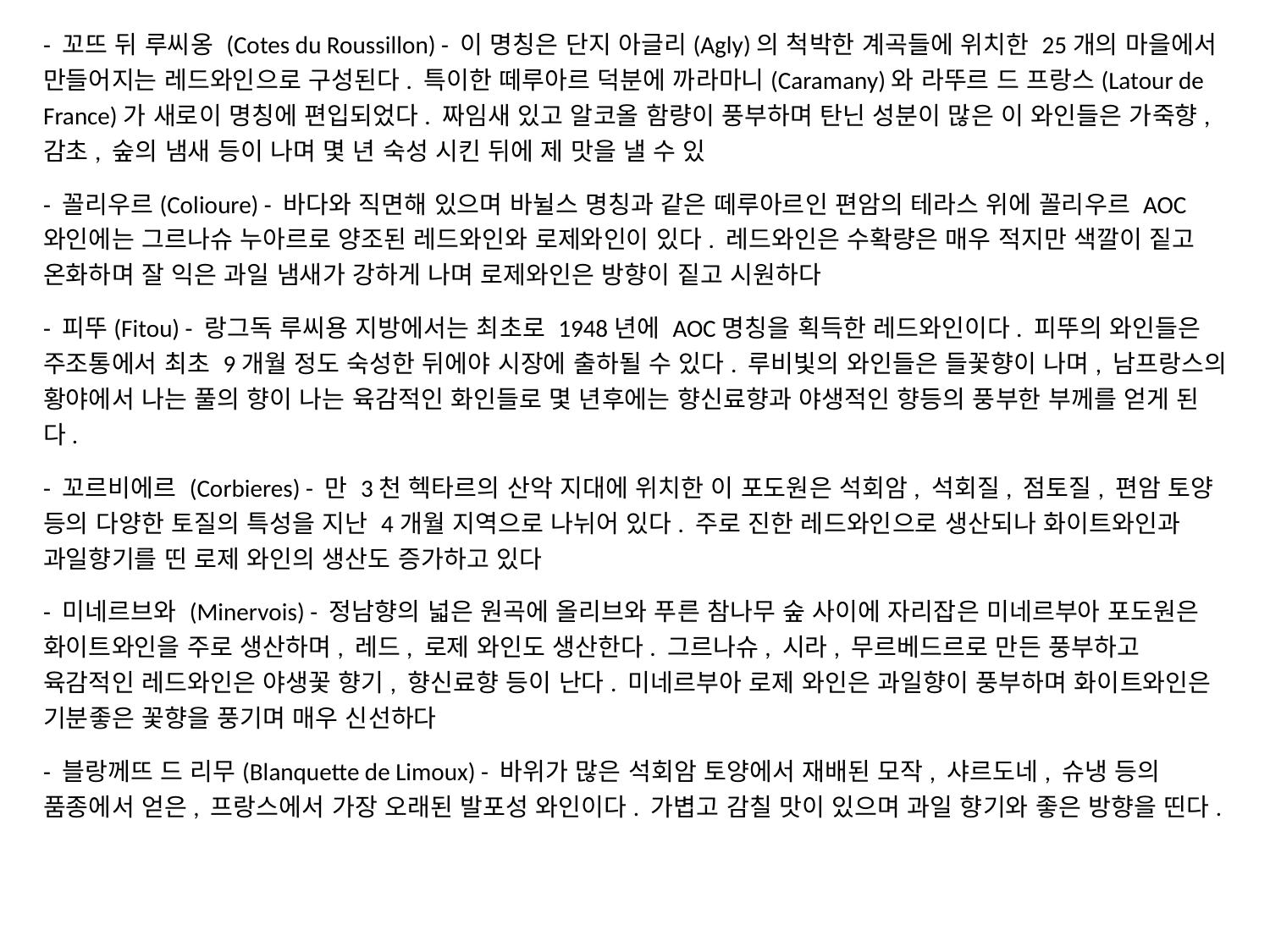

- 꼬뜨 뒤 루씨옹 (Cotes du Roussillon) - 이 명칭은 단지 아글리(Agly)의 척박한 계곡들에 위치한 25개의 마을에서 만들어지는 레드와인으로 구성된다. 특이한 떼루아르 덕분에 까라마니(Caramany)와 라뚜르 드 프랑스(Latour de France)가 새로이 명칭에 편입되었다. 짜임새 있고 알코올 함량이 풍부하며 탄닌 성분이 많은 이 와인들은 가죽향, 감초, 숲의 냄새 등이 나며 몇 년 숙성 시킨 뒤에 제 맛을 낼 수 있
- 꼴리우르(Colioure) - 바다와 직면해 있으며 바뉠스 명칭과 같은 떼루아르인 편암의 테라스 위에 꼴리우르 AOC 와인에는 그르나슈 누아르로 양조된 레드와인와 로제와인이 있다. 레드와인은 수확량은 매우 적지만 색깔이 짙고 온화하며 잘 익은 과일 냄새가 강하게 나며 로제와인은 방향이 짙고 시원하다
- 피뚜(Fitou) - 랑그독 루씨용 지방에서는 최초로 1948년에 AOC명칭을 획득한 레드와인이다. 피뚜의 와인들은 주조통에서 최초 9개월 정도 숙성한 뒤에야 시장에 출하될 수 있다. 루비빛의 와인들은 들꽃향이 나며, 남프랑스의 황야에서 나는 풀의 향이 나는 육감적인 화인들로 몇 년후에는 향신료향과 야생적인 향등의 풍부한 부께를 얻게 된다.
- 꼬르비에르 (Corbieres) - 만 3천 헥타르의 산악 지대에 위치한 이 포도원은 석회암, 석회질, 점토질, 편암 토양 등의 다양한 토질의 특성을 지난 4개월 지역으로 나뉘어 있다. 주로 진한 레드와인으로 생산되나 화이트와인과 과일향기를 띤 로제 와인의 생산도 증가하고 있다
- 미네르브와 (Minervois) - 정남향의 넓은 원곡에 올리브와 푸른 참나무 숲 사이에 자리잡은 미네르부아 포도원은 화이트와인을 주로 생산하며, 레드, 로제 와인도 생산한다. 그르나슈, 시라, 무르베드르로 만든 풍부하고 육감적인 레드와인은 야생꽃 향기, 향신료향 등이 난다. 미네르부아 로제 와인은 과일향이 풍부하며 화이트와인은 기분좋은 꽃향을 풍기며 매우 신선하다
- 블랑께뜨 드 리무(Blanquette de Limoux) - 바위가 많은 석회암 토양에서 재배된 모작, 샤르도네, 슈냉 등의 품종에서 얻은, 프랑스에서 가장 오래된 발포성 와인이다. 가볍고 감칠 맛이 있으며 과일 향기와 좋은 방향을 띤다.